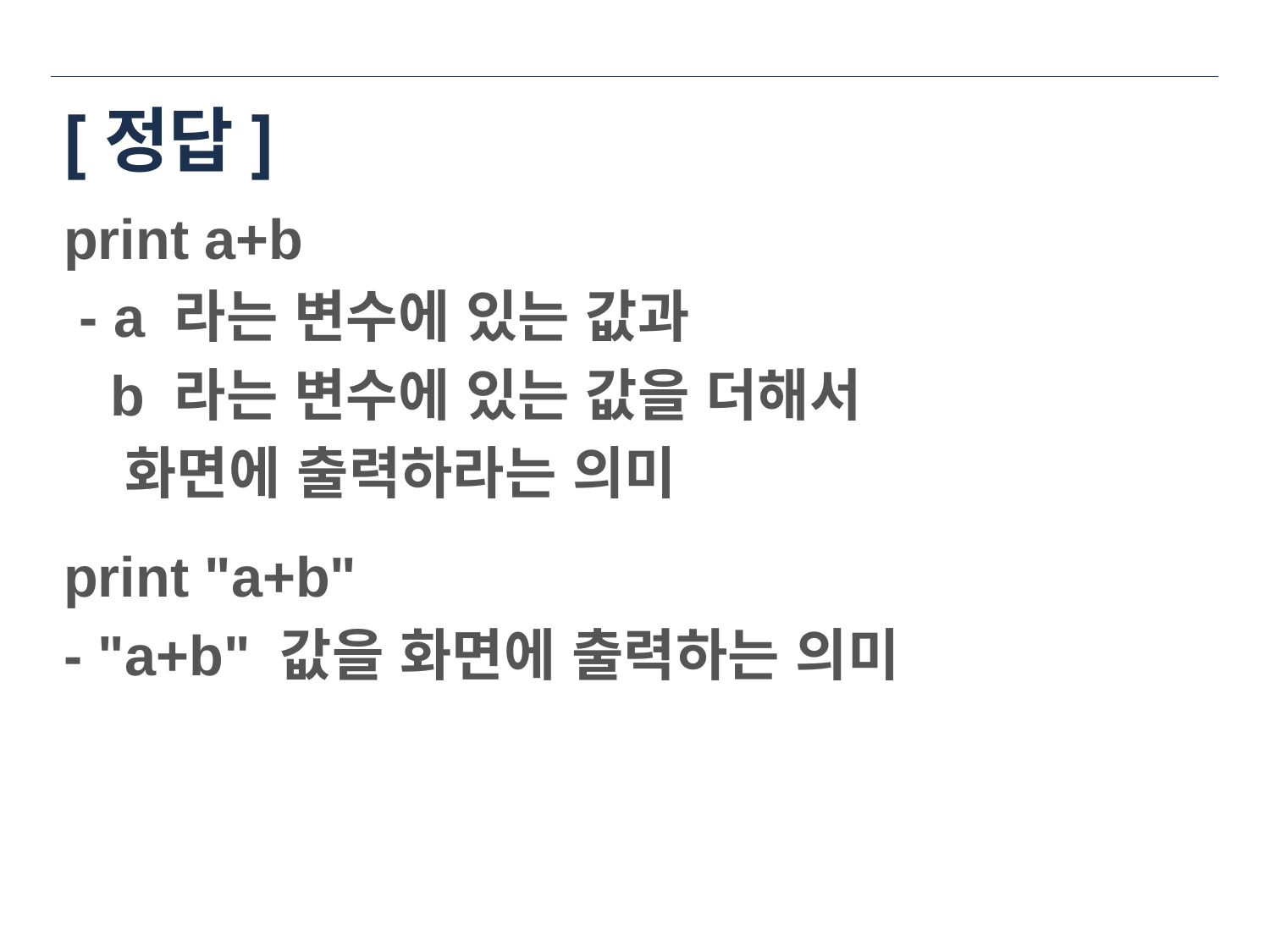

# [정답]
print a+b
 - a 라는 변수에 있는 값과
   b 라는 변수에 있는 값을 더해서
   화면에 출력하라는 의미
print "a+b"
- "a+b" 값을 화면에 출력하는 의미